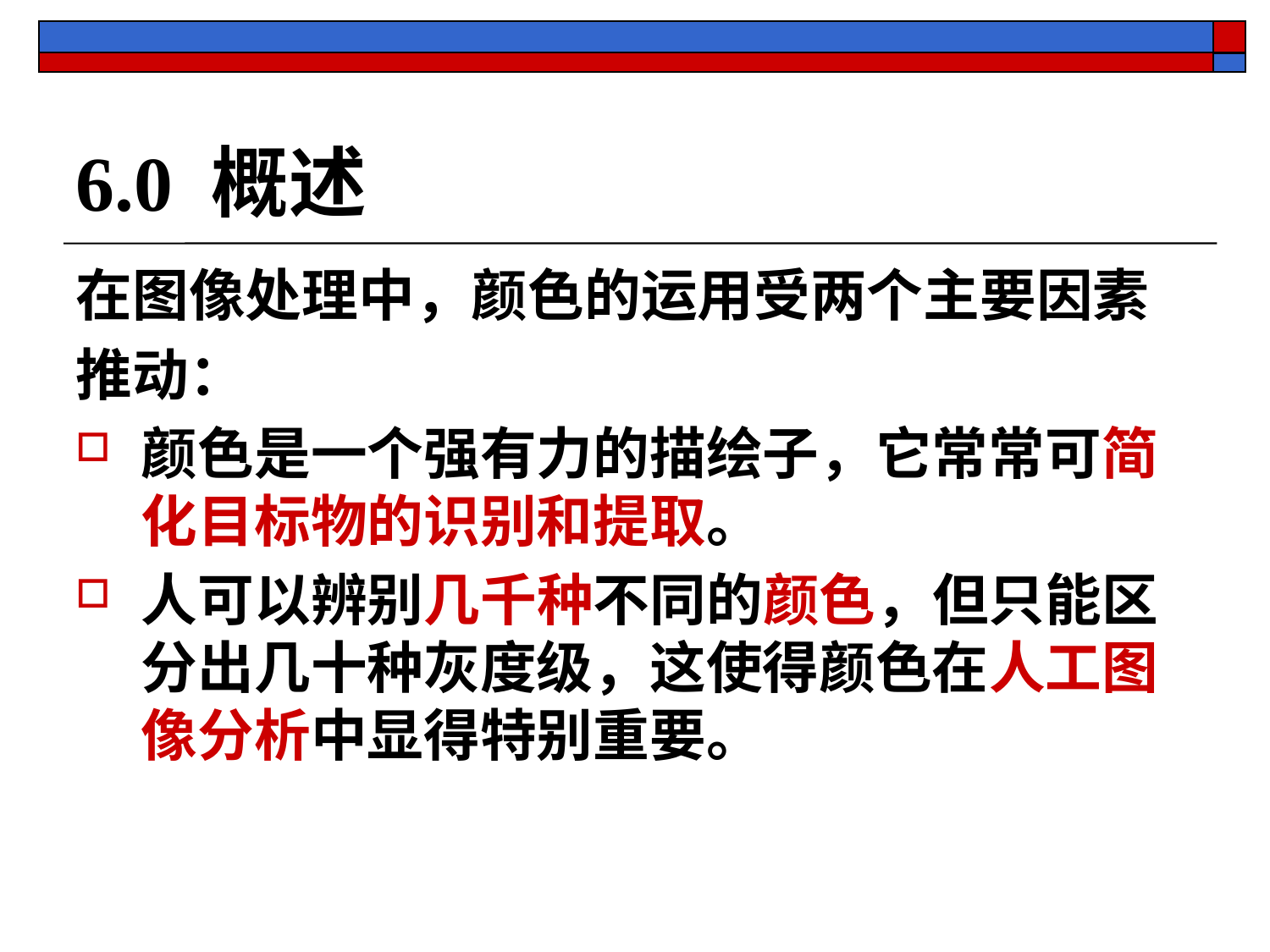

# 6.0 概述
在图像处理中，颜色的运用受两个主要因素
推动：
颜色是一个强有力的描绘子，它常常可简化目标物的识别和提取。
人可以辨别几千种不同的颜色，但只能区分出几十种灰度级，这使得颜色在人工图像分析中显得特别重要。
2